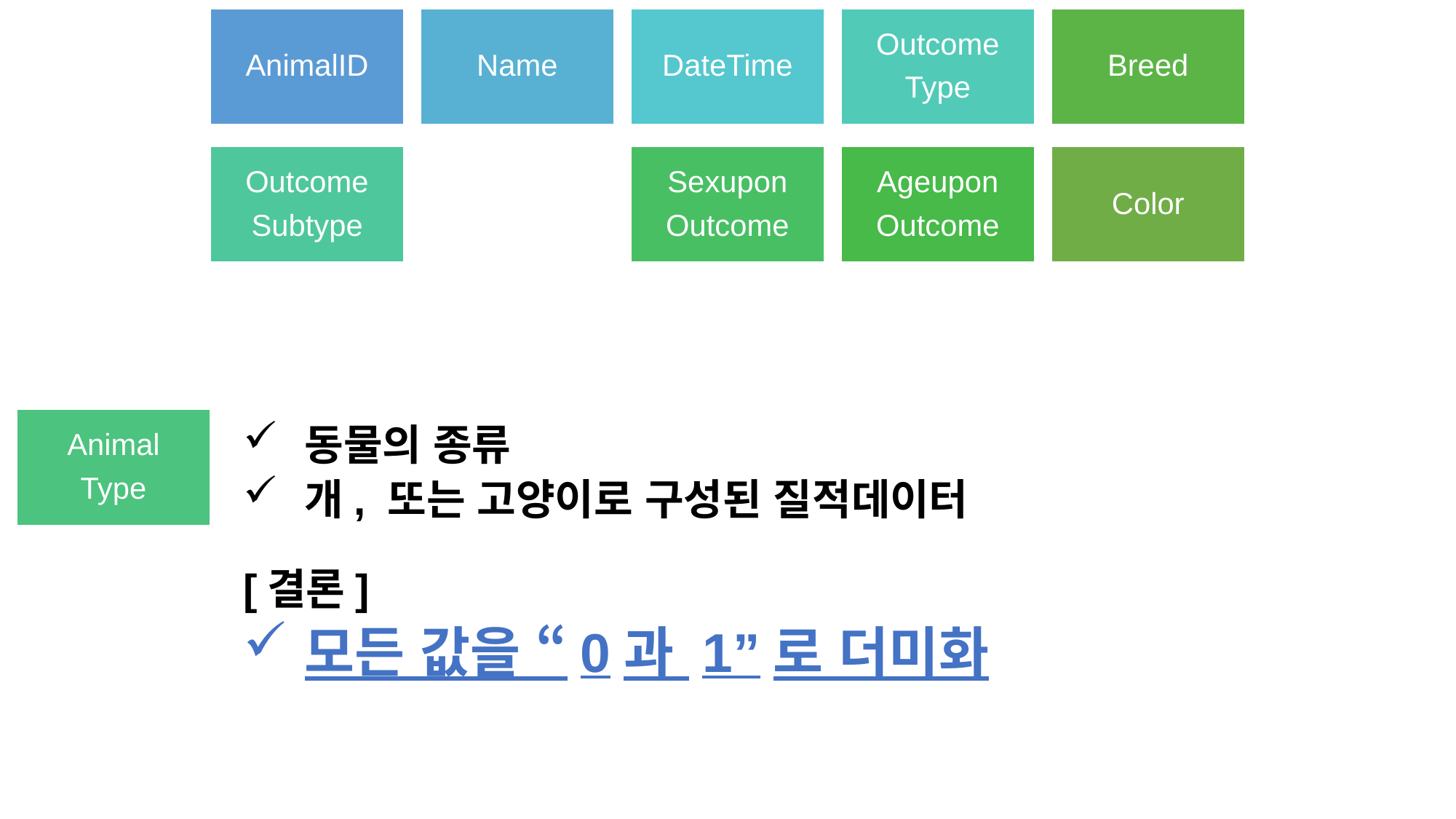

AnimalID
Name
DateTime
Outcome
Type
Breed
Outcome
Subtype
Sexupon
Outcome
Ageupon
Outcome
Color
Animal
Type
동물의 종류
개, 또는 고양이로 구성된 질적데이터

[결론]
모든 값을 “0과 1”로 더미화